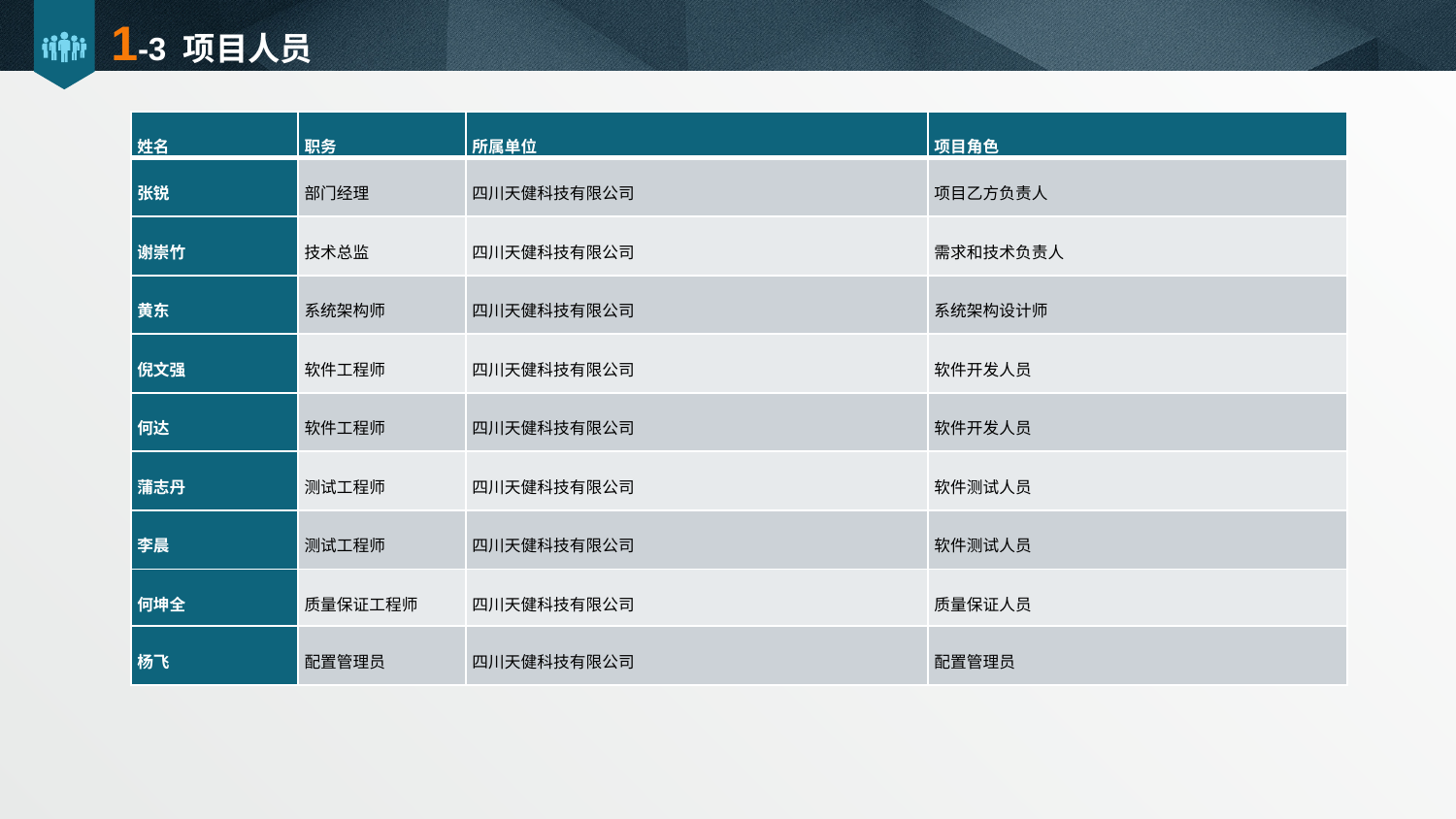

# 1-3 项目人员

| 姓名 | 职务 | 所属单位 | 项目角色 |
| --- | --- | --- | --- |
| 张锐 | 部门经理 | 四川天健科技有限公司 | 项目乙方负责人 |
| 谢崇竹 | 技术总监 | 四川天健科技有限公司 | 需求和技术负责人 |
| 黄东 | 系统架构师 | 四川天健科技有限公司 | 系统架构设计师 |
| 倪文强 | 软件工程师 | 四川天健科技有限公司 | 软件开发人员 |
| 何达 | 软件工程师 | 四川天健科技有限公司 | 软件开发人员 |
| 蒲志丹 | 测试工程师 | 四川天健科技有限公司 | 软件测试人员 |
| 李晨 | 测试工程师 | 四川天健科技有限公司 | 软件测试人员 |
| 何坤全 | 质量保证工程师 | 四川天健科技有限公司 | 质量保证人员 |
| 杨飞 | 配置管理员 | 四川天健科技有限公司 | 配置管理员 |